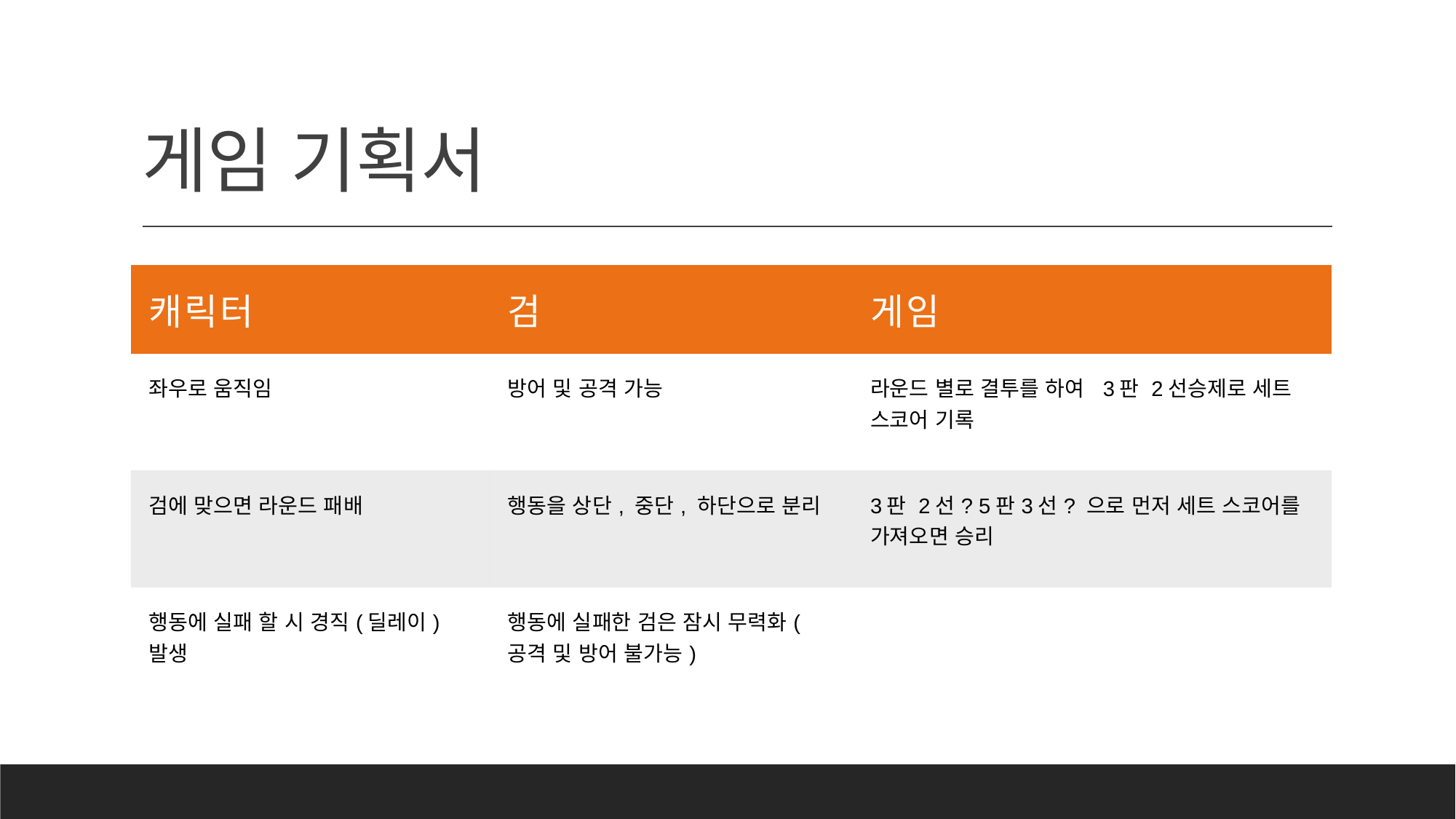

# 게임 기획서
| 캐릭터 | 검 | 게임 |
| --- | --- | --- |
| 좌우로 움직임 | 방어 및 공격 가능 | 라운드 별로 결투를 하여 3판 2선승제로 세트 스코어 기록 |
| 검에 맞으면 라운드 패배 | 행동을 상단, 중단, 하단으로 분리 | 3판 2선? 5판3선? 으로 먼저 세트 스코어를 가져오면 승리 |
| 행동에 실패 할 시 경직(딜레이) 발생 | 행동에 실패한 검은 잠시 무력화(공격 및 방어 불가능) |  |